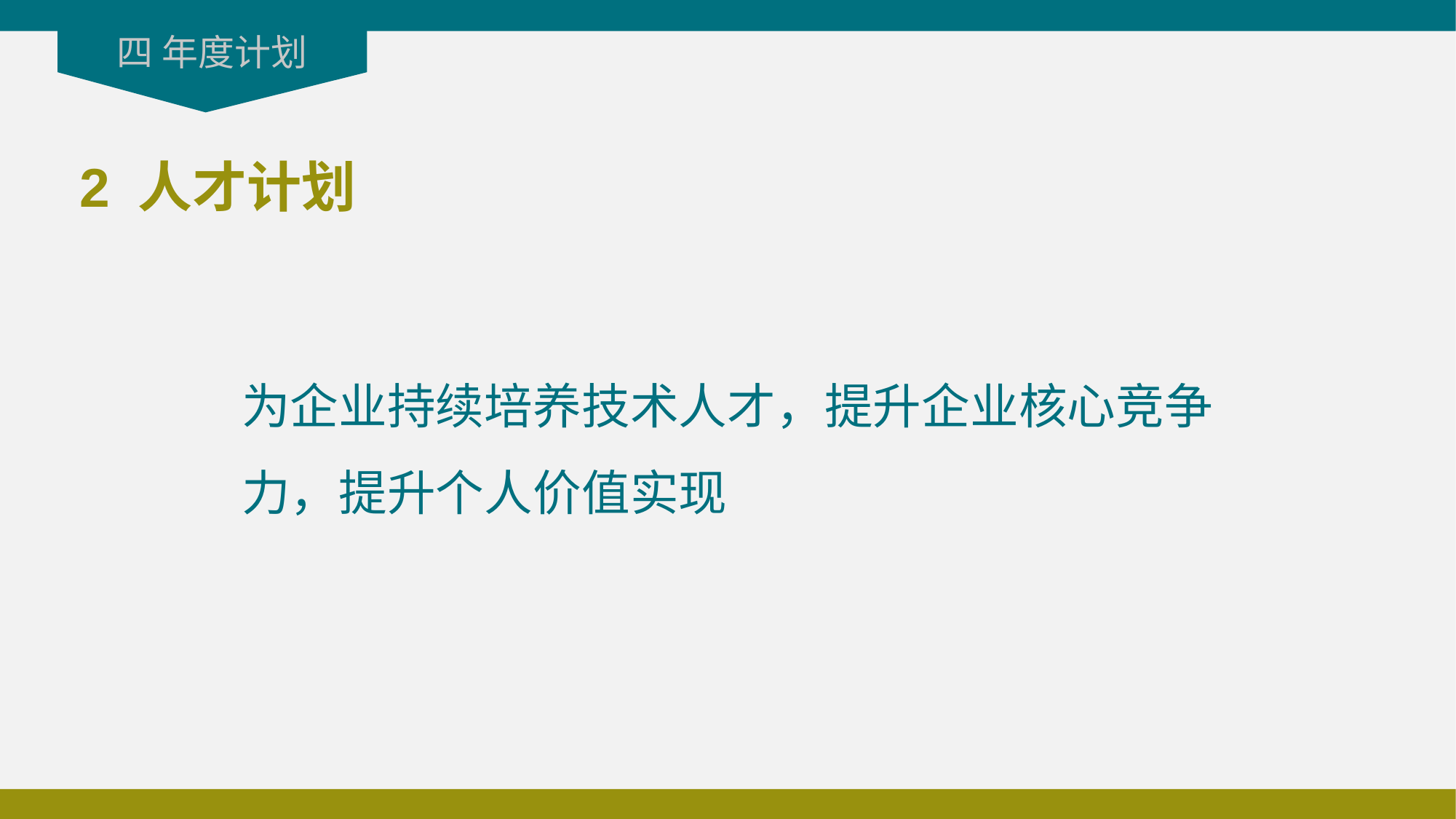

四 年度计划

2 人才计划
为企业持续培养技术人才，提升企业核心竞争力，提升个人价值实现